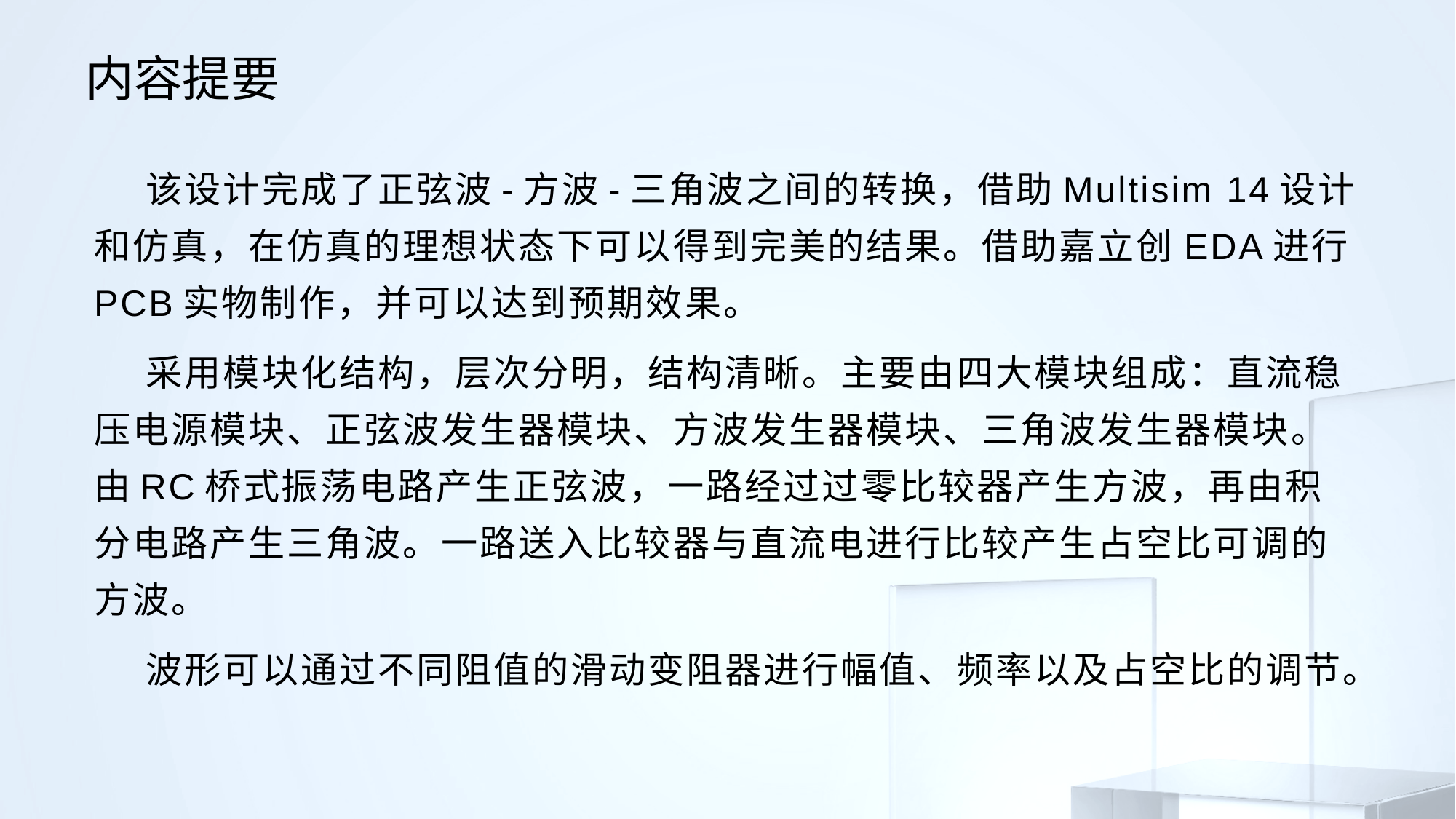

# 内容提要
该设计完成了正弦波-方波-三角波之间的转换，借助Multisim 14设计和仿真，在仿真的理想状态下可以得到完美的结果。借助嘉立创EDA进行PCB实物制作，并可以达到预期效果。
采用模块化结构，层次分明，结构清晰。主要由四大模块组成：直流稳压电源模块、正弦波发生器模块、方波发生器模块、三角波发生器模块。由RC桥式振荡电路产生正弦波，一路经过过零比较器产生方波，再由积分电路产生三角波。一路送入比较器与直流电进行比较产生占空比可调的方波。
波形可以通过不同阻值的滑动变阻器进行幅值、频率以及占空比的调节。